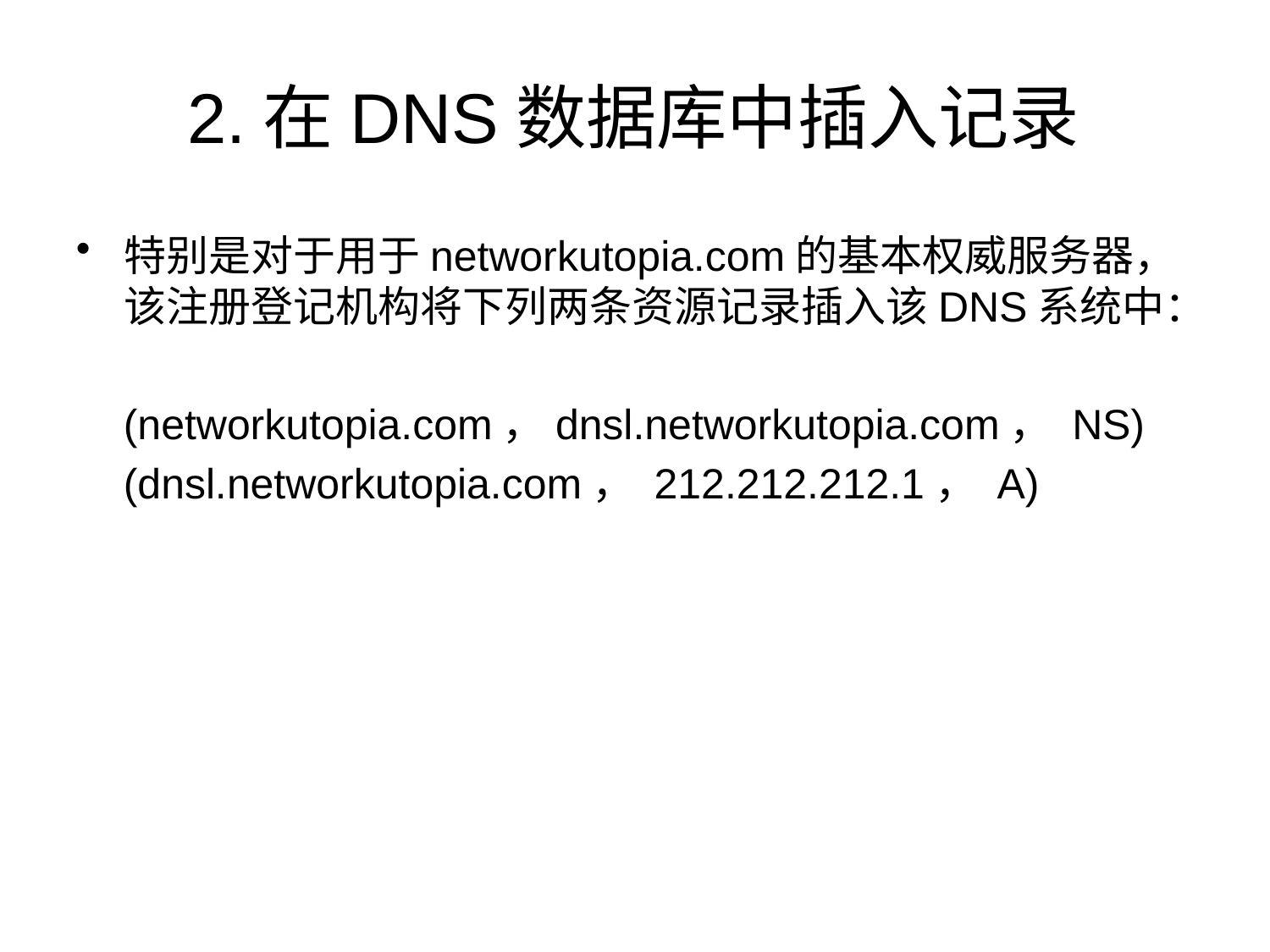

# 2.在DNS数据库中插入记录
特别是对于用于networkutopia.com的基本权威服务器，该注册登记机构将下列两条资源记录插入该DNS系统中：

    (networkutopia.com，dnsl.networkutopia.com， NS)
    (dnsl.networkutopia.com， 212.212.212.1， A)